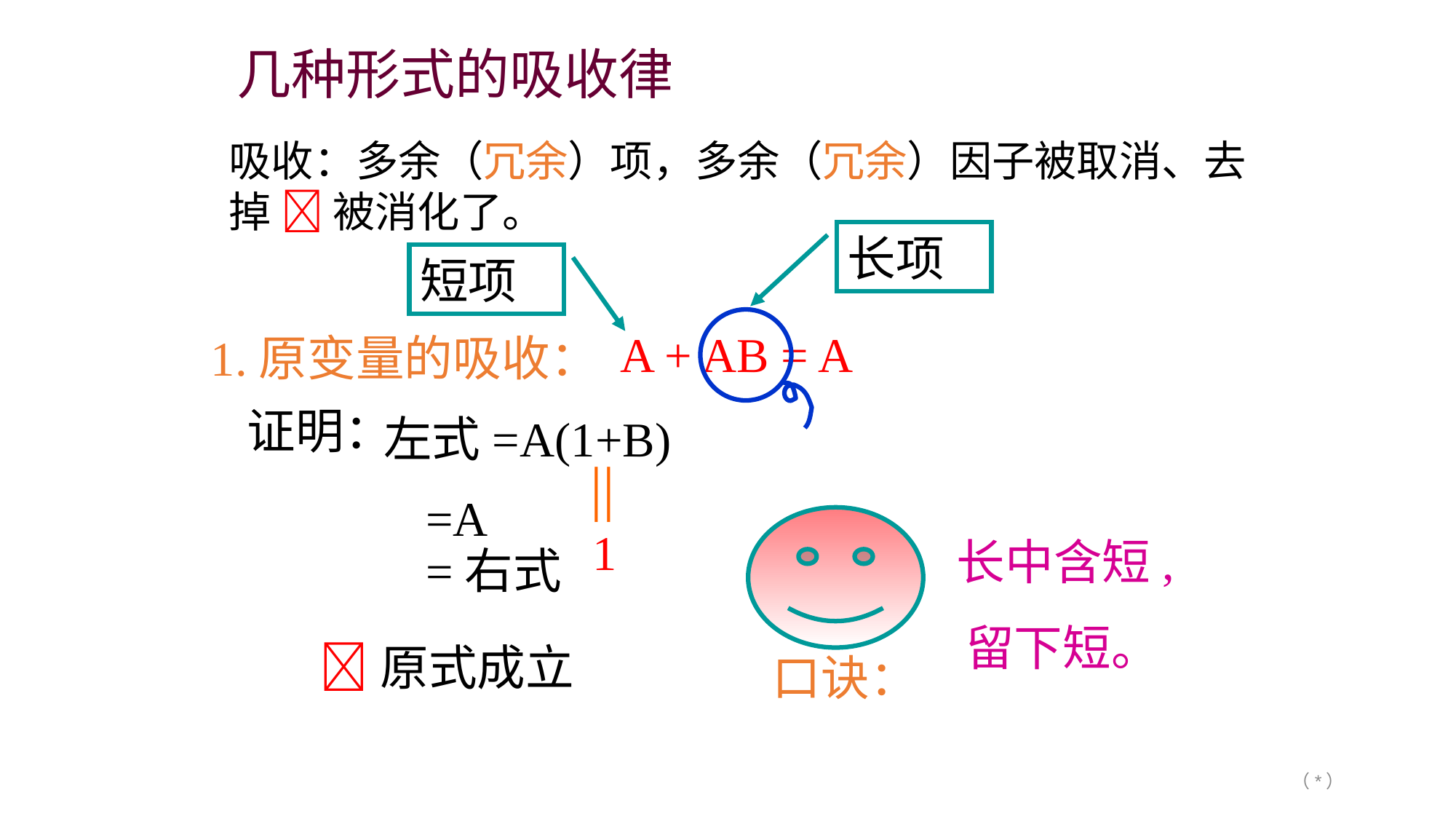

几种形式的吸收律
吸收：多余（冗余）项，多余（冗余）因子被取消、去掉 ⇒ 被消化了。
长项
短项

A + AB = A
1.原变量的吸收：
证明：
左式=A(1+B)
||
1
    =A
    =右式

口诀：
长中含短,
留下短。
∴原式成立
（*）